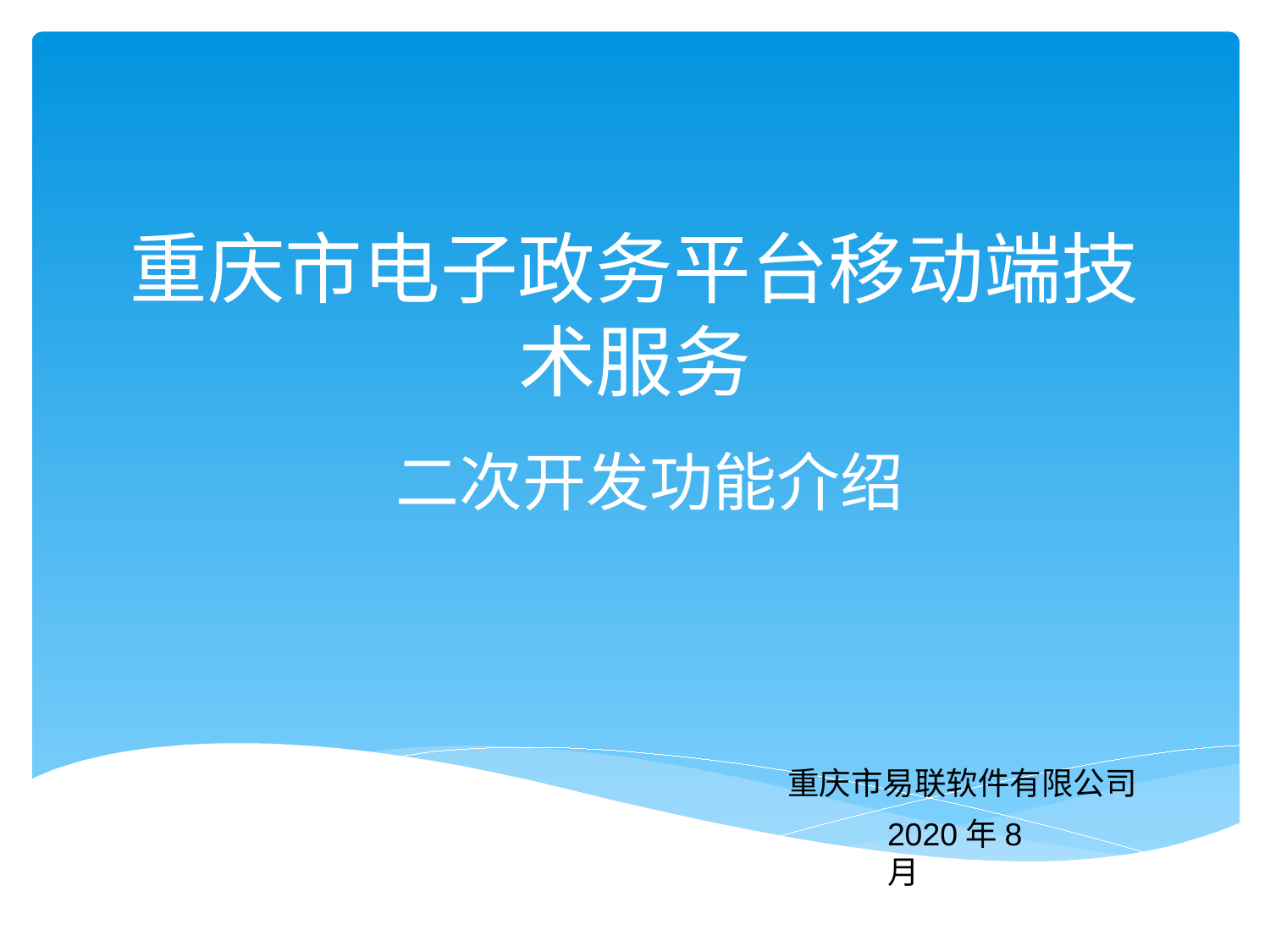

# 重庆市电子政务平台移动端技术服务
二次开发功能介绍
重庆市易联软件有限公司
2020年8月